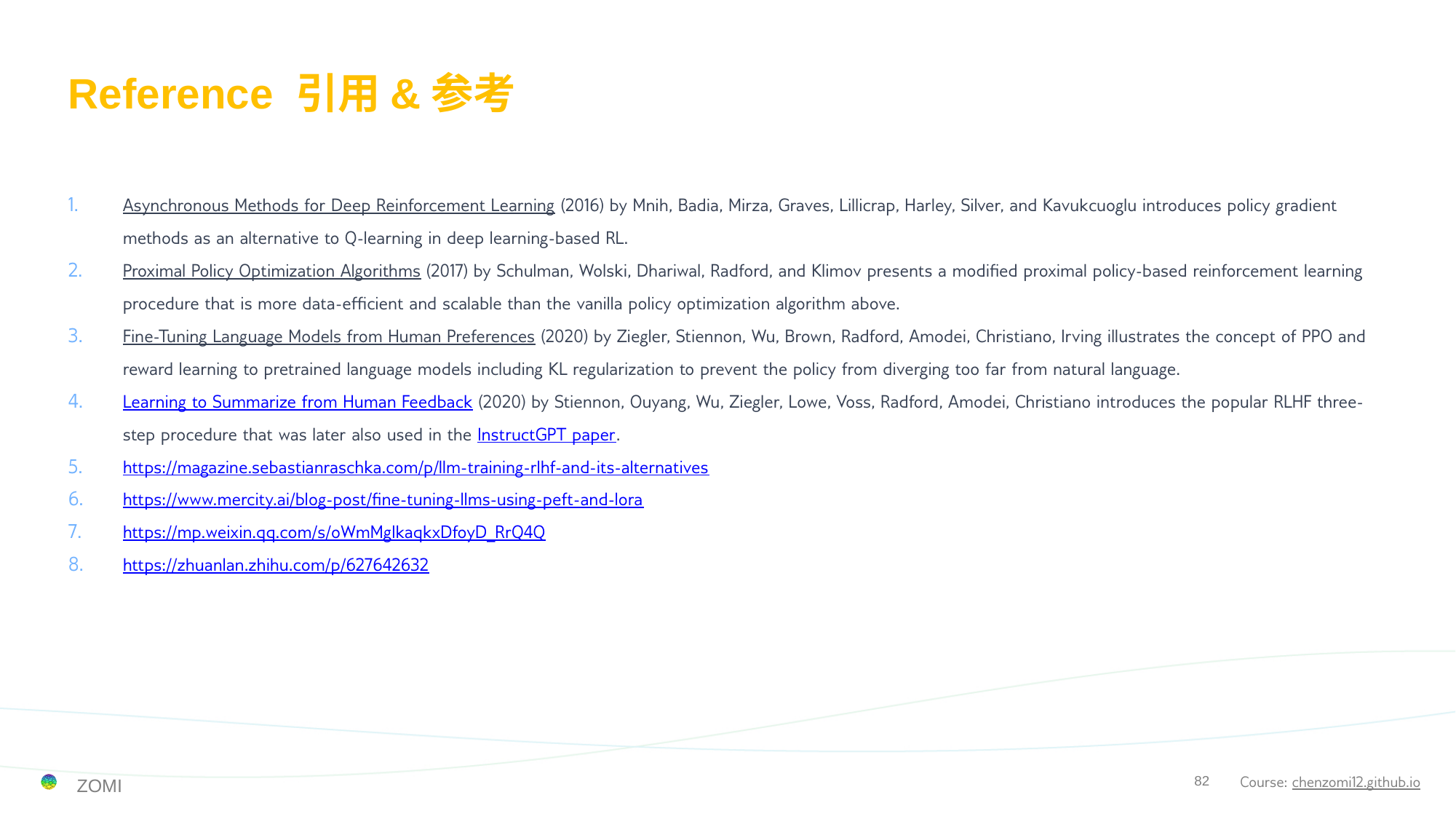

# Reference 引用&参考
Asynchronous Methods for Deep Reinforcement Learning (2016) by Mnih, Badia, Mirza, Graves, Lillicrap, Harley, Silver, and Kavukcuoglu introduces policy gradient methods as an alternative to Q-learning in deep learning-based RL.
Proximal Policy Optimization Algorithms (2017) by Schulman, Wolski, Dhariwal, Radford, and Klimov presents a modified proximal policy-based reinforcement learning procedure that is more data-efficient and scalable than the vanilla policy optimization algorithm above.
Fine-Tuning Language Models from Human Preferences (2020) by Ziegler, Stiennon, Wu, Brown, Radford, Amodei, Christiano, Irving illustrates the concept of PPO and reward learning to pretrained language models including KL regularization to prevent the policy from diverging too far from natural language.
Learning to Summarize from Human Feedback (2020) by Stiennon, Ouyang, Wu, Ziegler, Lowe, Voss, Radford, Amodei, Christiano introduces the popular RLHF three-step procedure that was later also used in the InstructGPT paper.
https://magazine.sebastianraschka.com/p/llm-training-rlhf-and-its-alternatives
https://www.mercity.ai/blog-post/fine-tuning-llms-using-peft-and-lora
https://mp.weixin.qq.com/s/oWmMgIkaqkxDfoyD_RrQ4Q
https://zhuanlan.zhihu.com/p/627642632